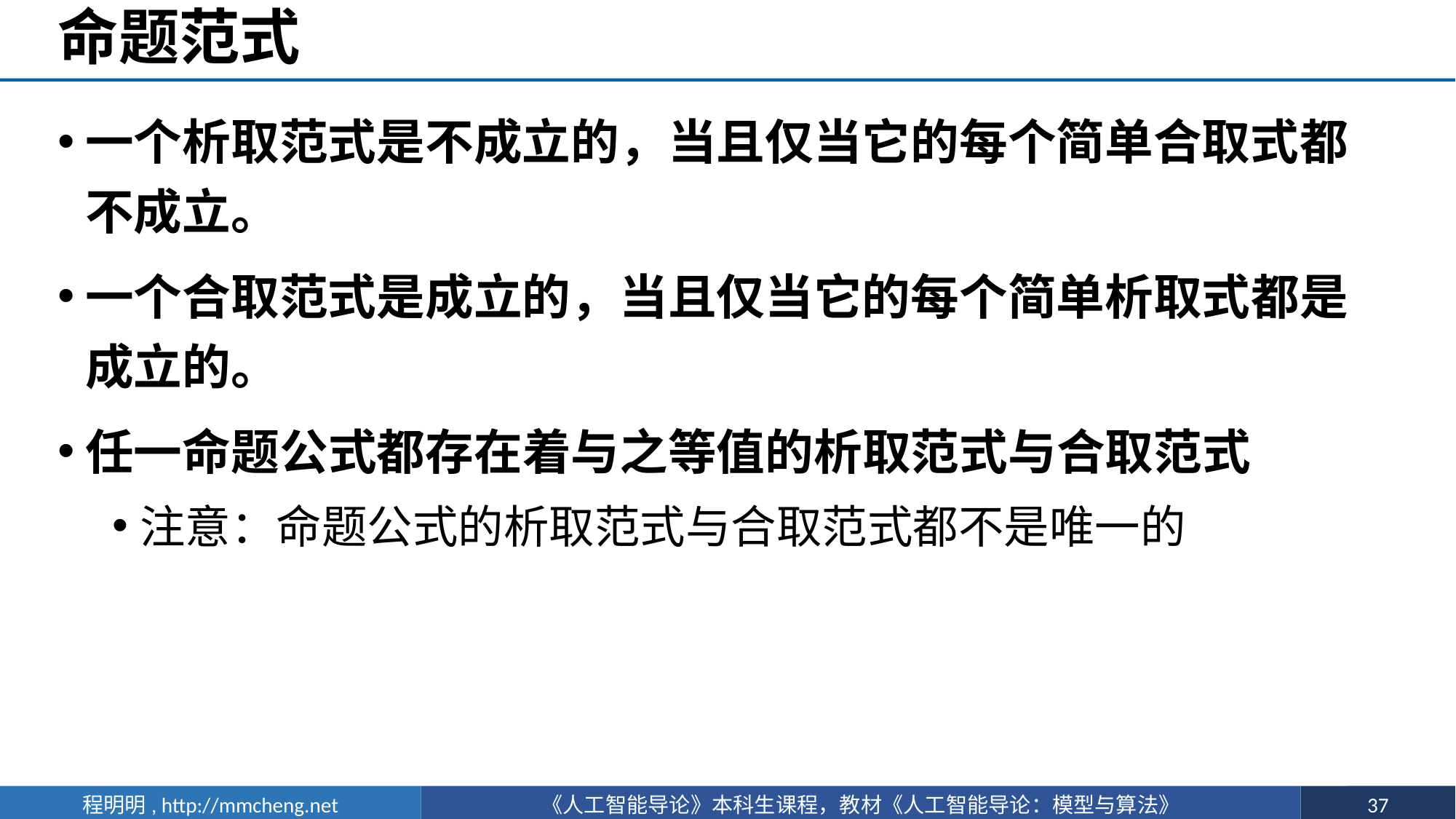

# 命题范式
一个析取范式是不成立的，当且仅当它的每个简单合取式都不成立。
一个合取范式是成立的，当且仅当它的每个简单析取式都是成立的。
任一命题公式都存在着与之等值的析取范式与合取范式
注意：命题公式的析取范式与合取范式都不是唯一的